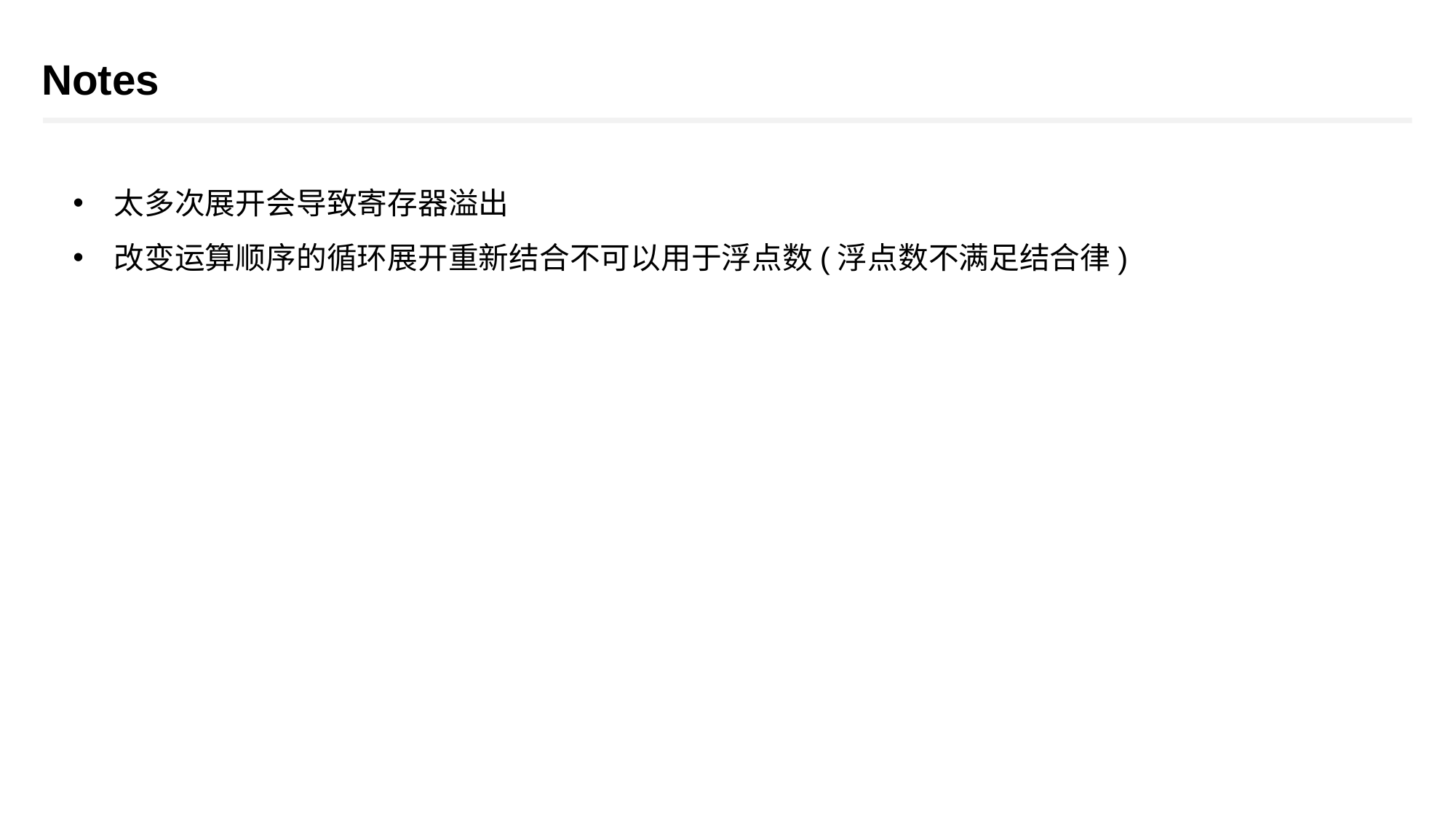

Notes

太多次展开会导致寄存器溢出
改变运算顺序的循环展开重新结合不可以用于浮点数(浮点数不满足结合律)